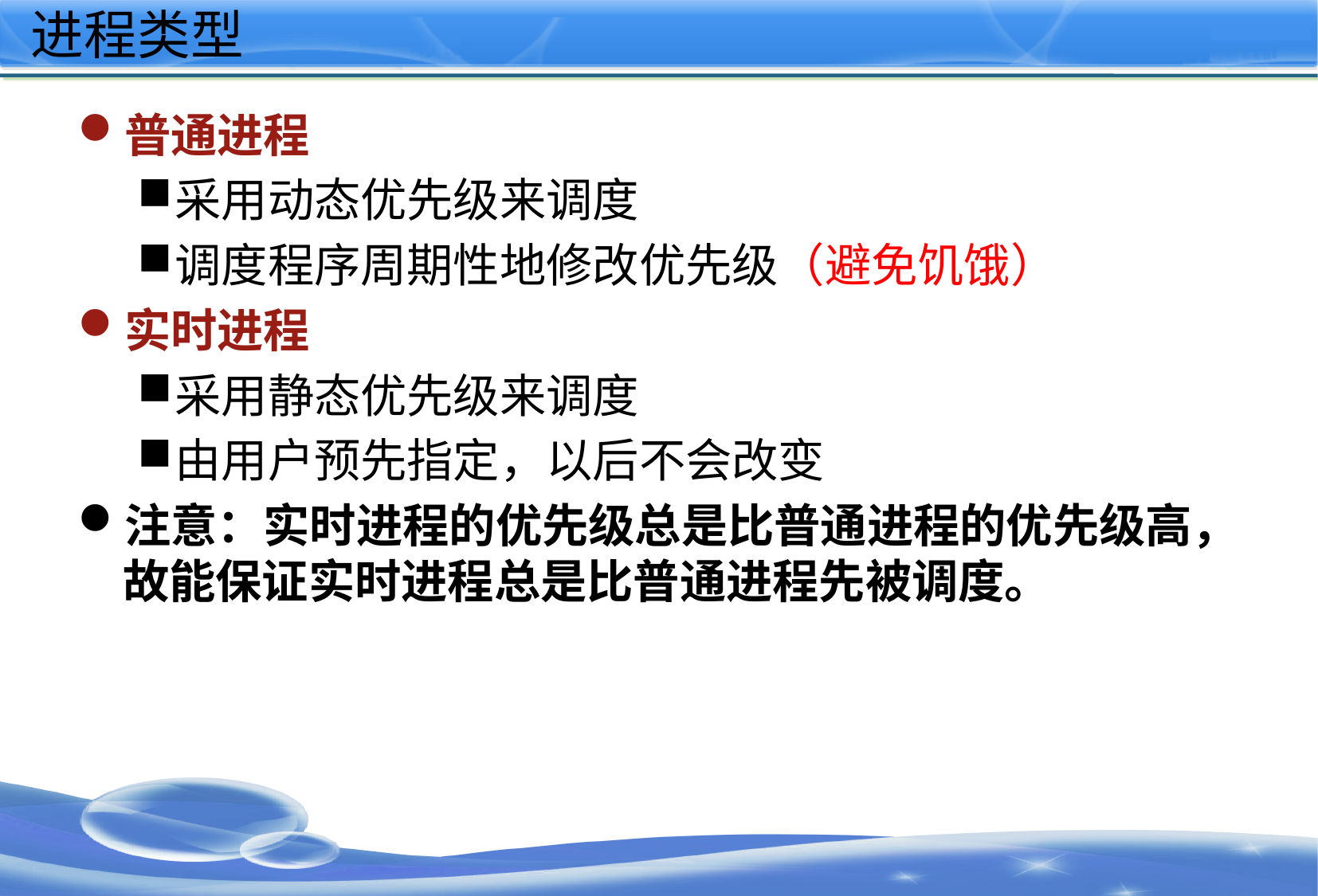

# 进程类型
普通进程
采用动态优先级来调度
调度程序周期性地修改优先级（避免饥饿）
实时进程
采用静态优先级来调度
由用户预先指定，以后不会改变
注意：实时进程的优先级总是比普通进程的优先级高，故能保证实时进程总是比普通进程先被调度。